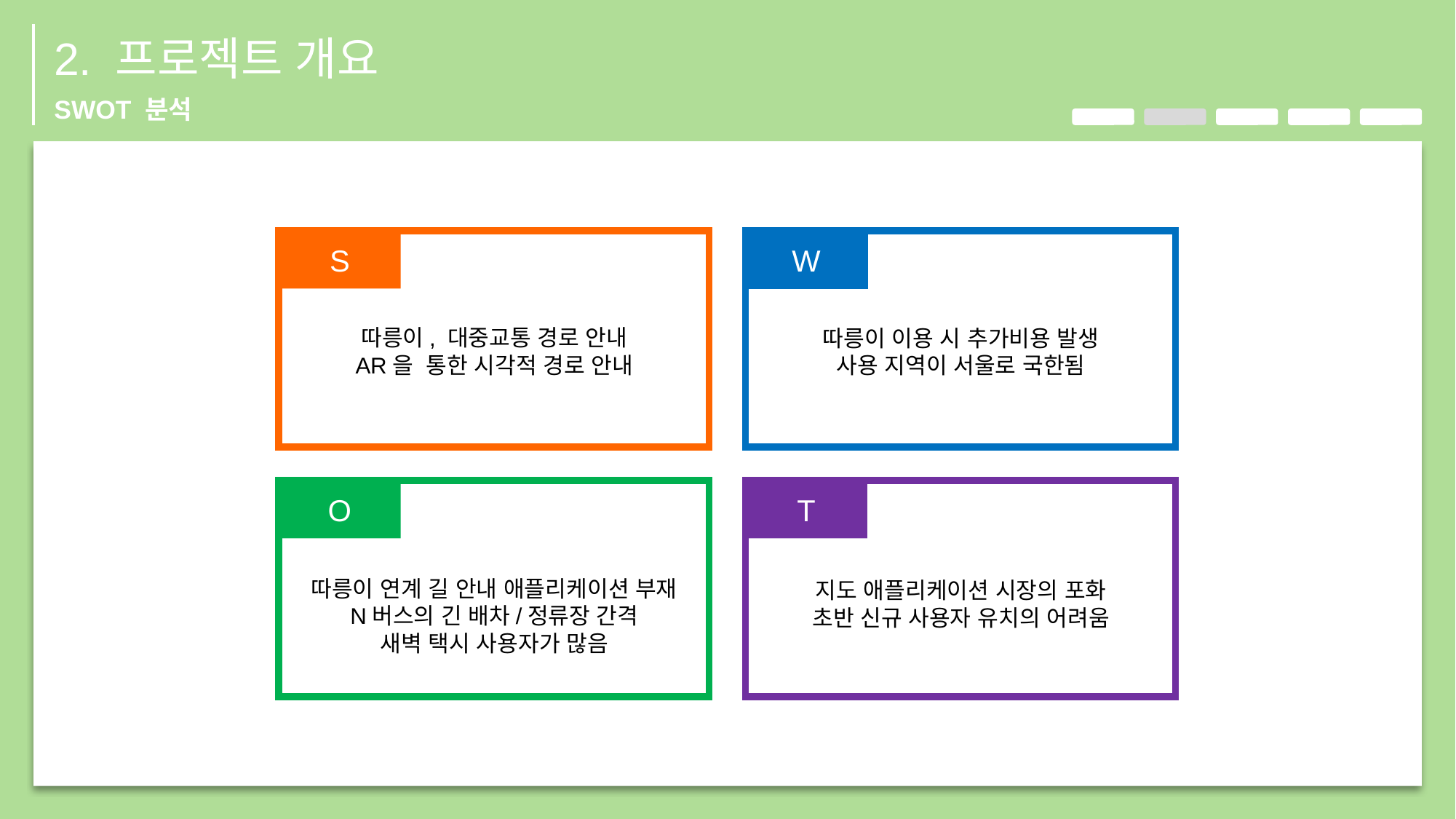

2. 프로젝트 개요
SWOT 분석

S
따릉이, 대중교통 경로 안내
AR을  통한 시각적 경로 안내

W
따릉이 이용 시 추가비용 발생
사용 지역이 서울로 국한됨

O
따릉이 연계 길 안내 애플리케이션 부재
N버스의 긴 배차/정류장 간격
새벽 택시 사용자가 많음

T
지도 애플리케이션 시장의 포화
초반 신규 사용자 유치의 어려움